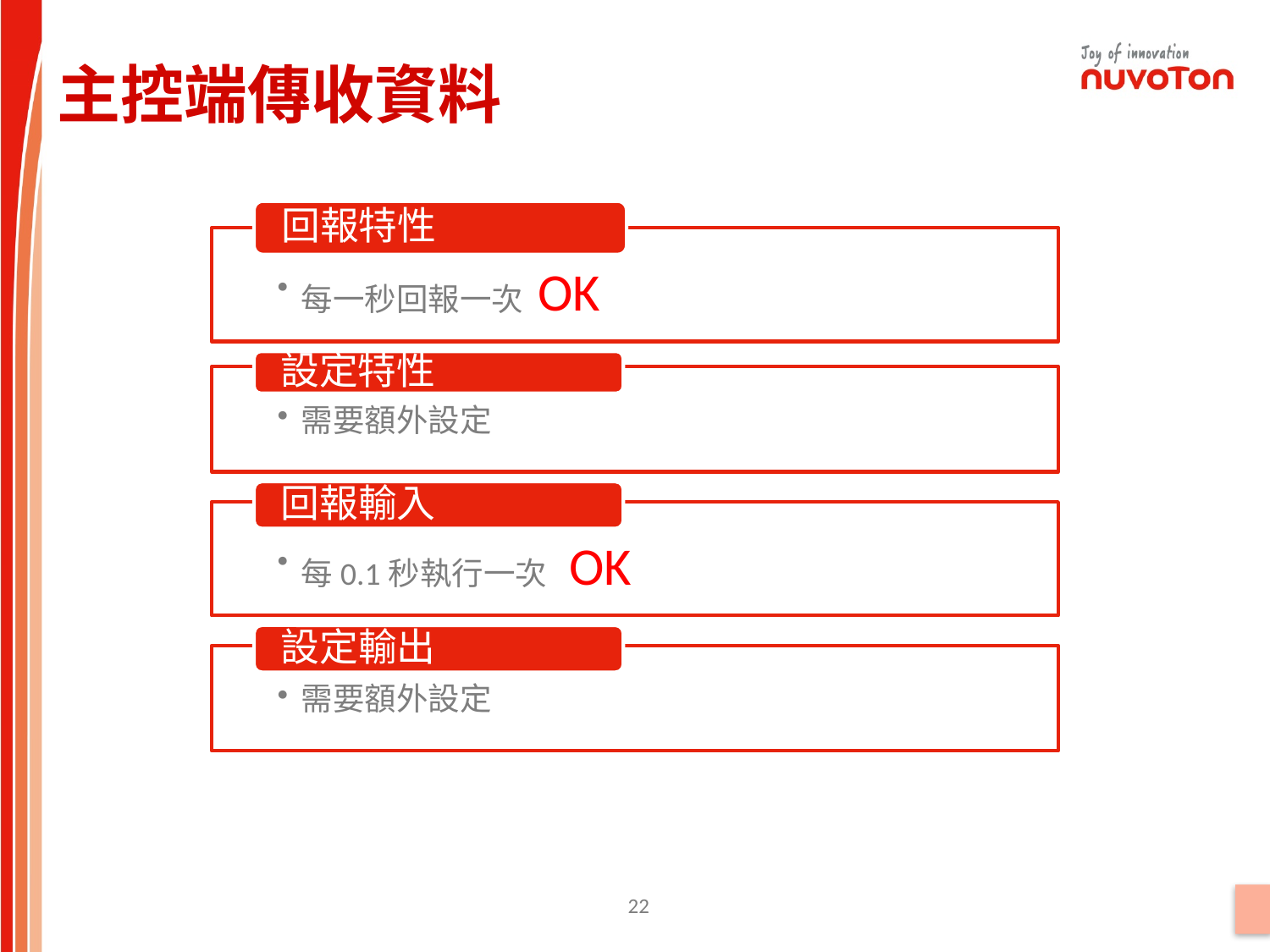

主控端傳收資料
每一秒回報一次 OK
回報特性
需要額外設定
設定特性
每0.1秒執行一次  OK
回報輸入
需要額外設定
設定輸出
22